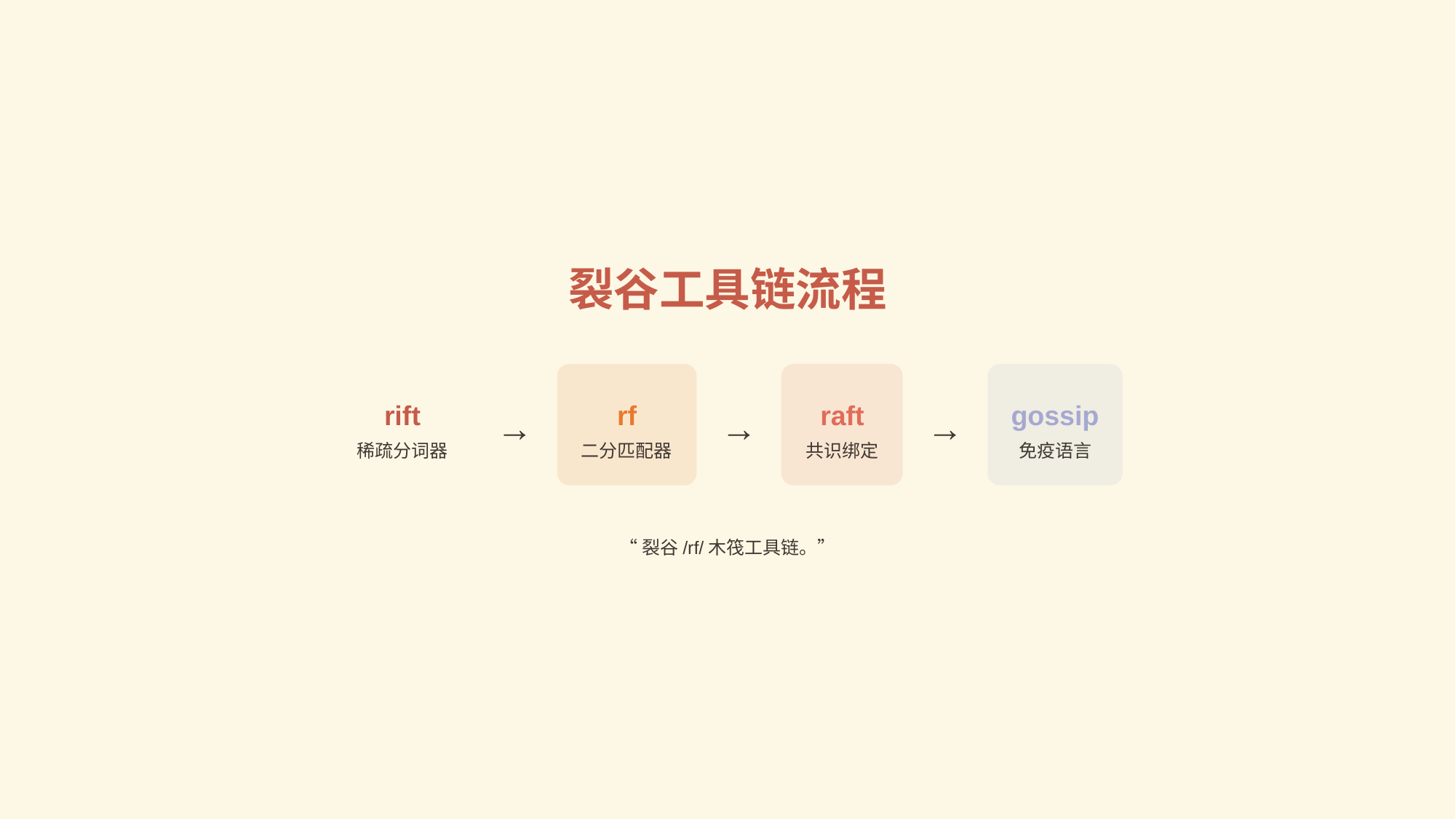

裂谷工具链流程

rift
rf
raft
gossip
→
→
→
稀疏分词器
二分匹配器
共识绑定
免疫语言
“裂谷/rf/木筏工具链。”